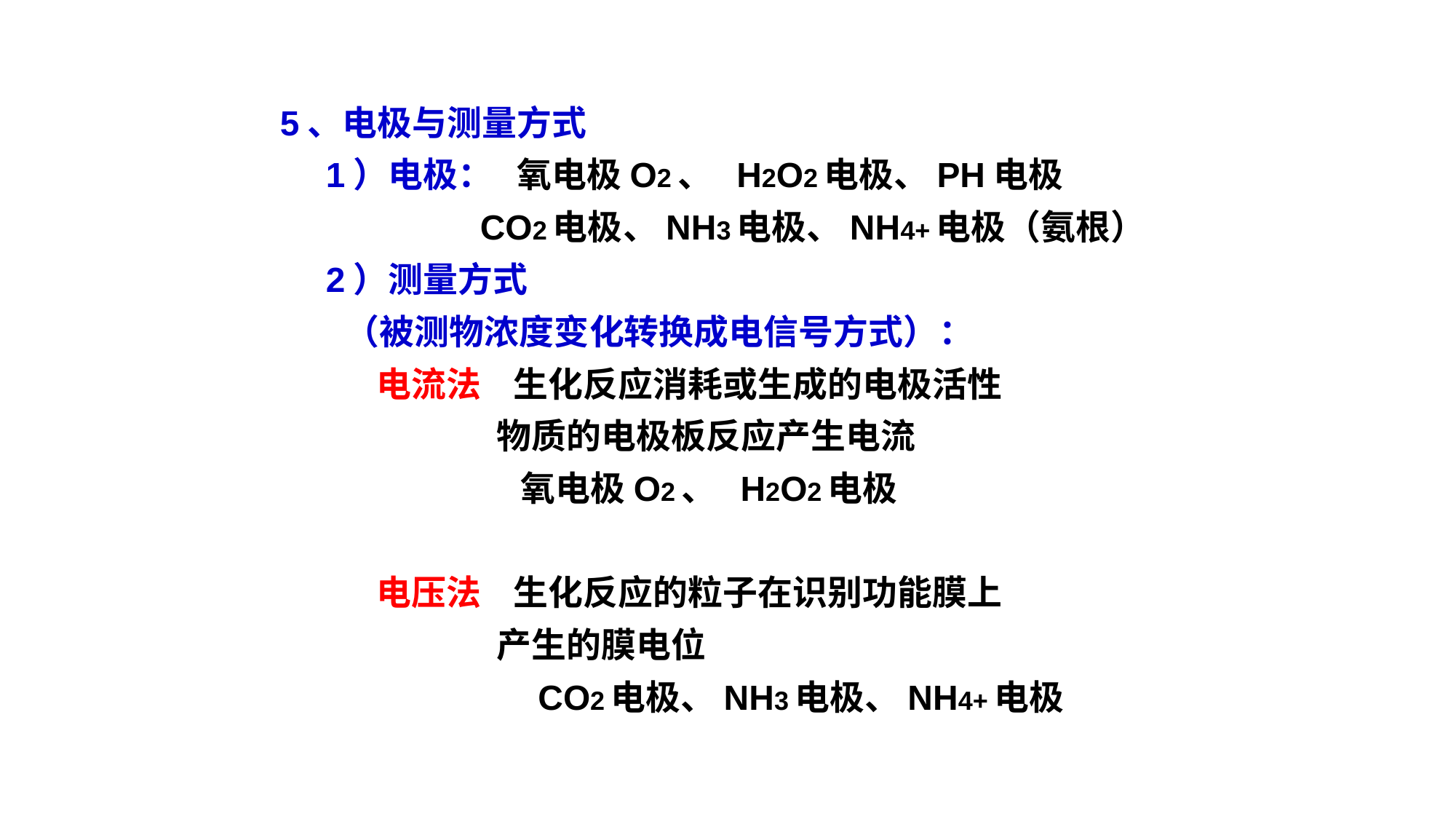

5、电极与测量方式
        1）电极：   氧电极O2、  H2O2电极、PH电极
                        CO2电极、NH3电极、NH4+电极（氨根）
        2）测量方式
           （被测物浓度变化转换成电信号方式）：
               电流法    生化反应消耗或生成的电极活性
                              物质的电极板反应产生电流
                                 氧电极O2、  H2O2电极

               电压法    生化反应的粒子在识别功能膜上
                              产生的膜电位
                              CO2电极、NH3电极、NH4+电极